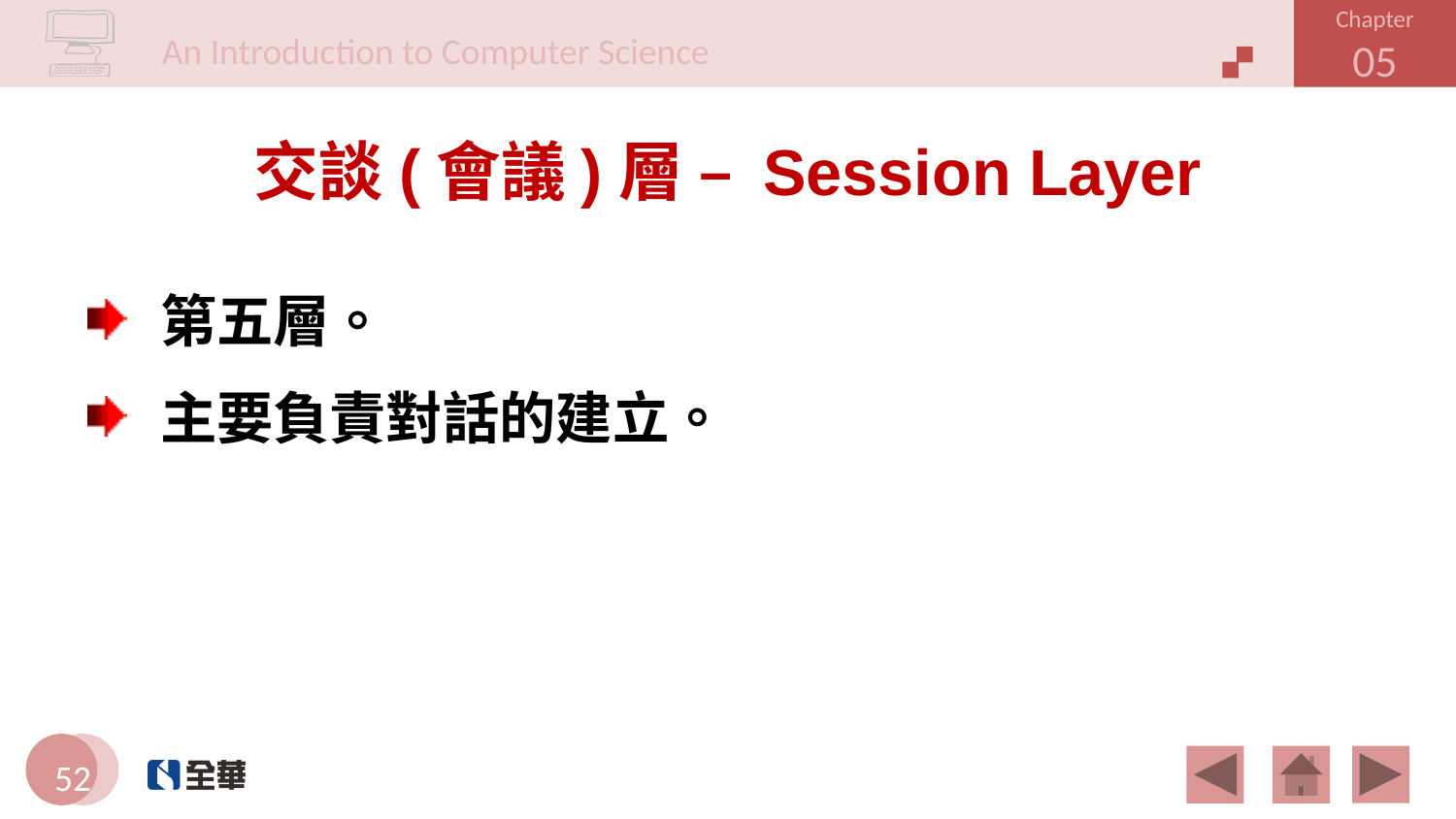

# 交談(會議)層 – Session Layer
第五層。
主要負責對話的建立。